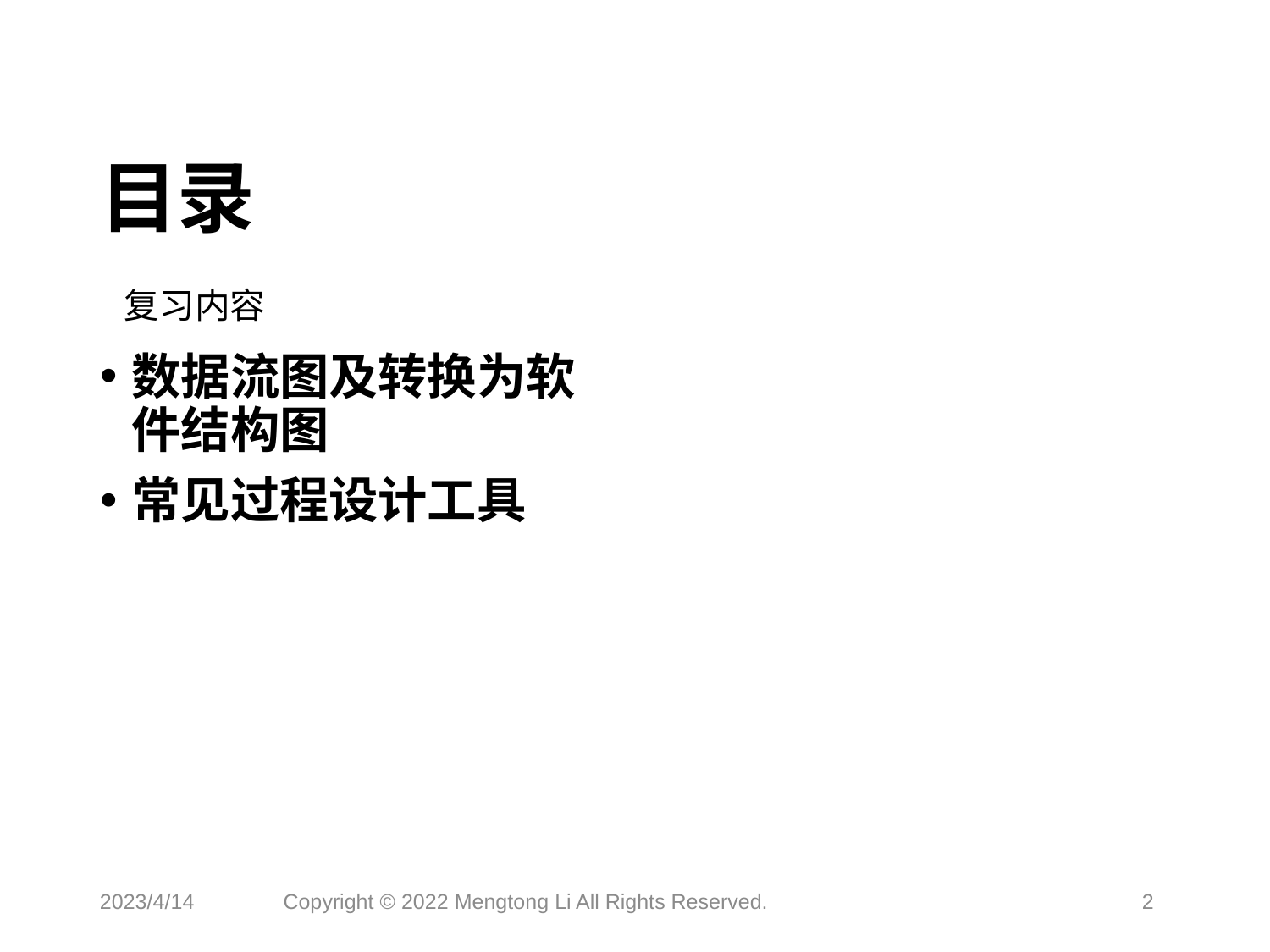

# 目录
复习内容
数据流图及转换为软件结构图
常见过程设计工具
2023/4/14
Copyright © 2022 Mengtong Li All Rights Reserved.
2